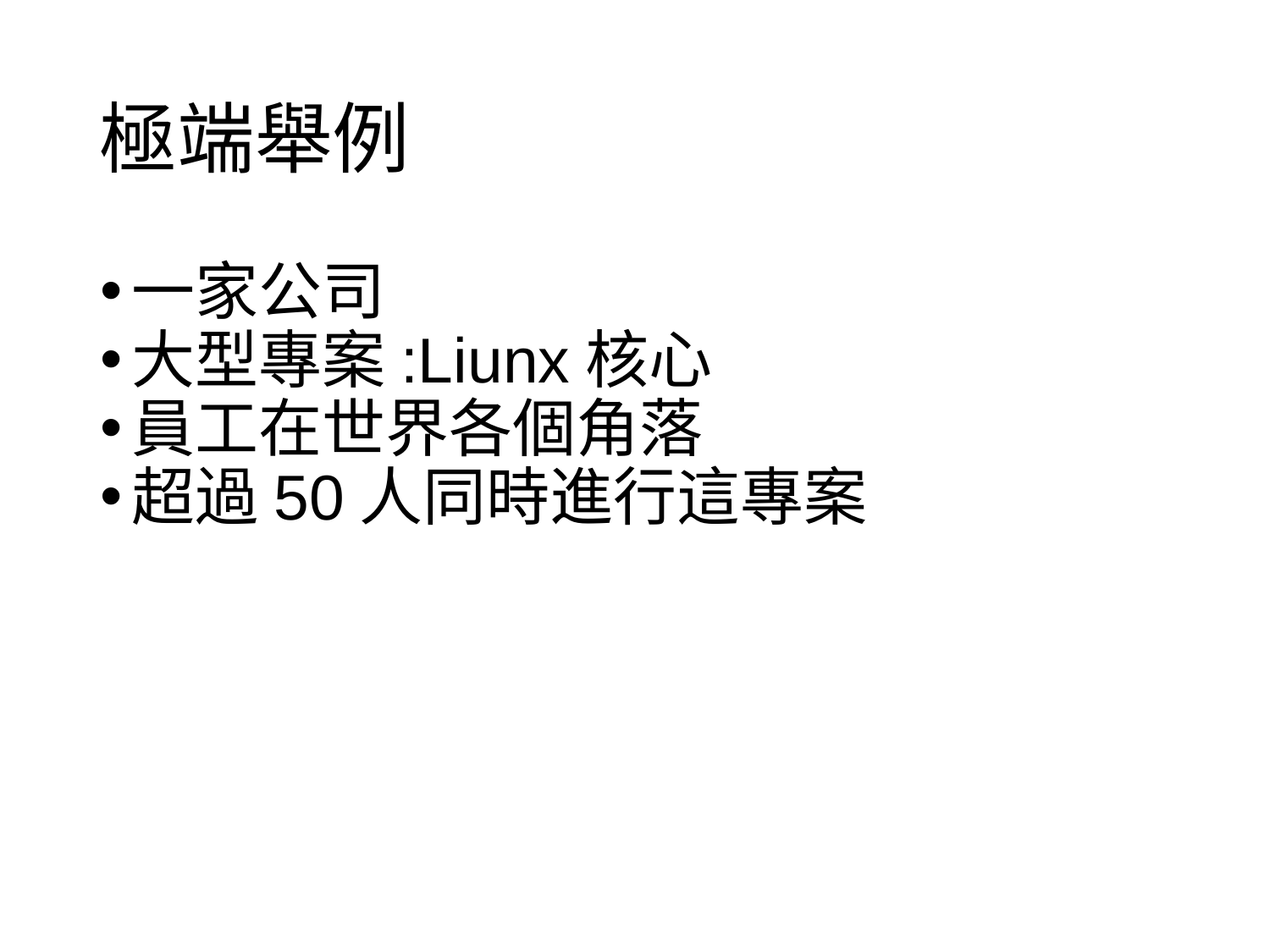

極端舉例
一家公司
大型專案:Liunx核心
員工在世界各個角落
超過50人同時進行這專案